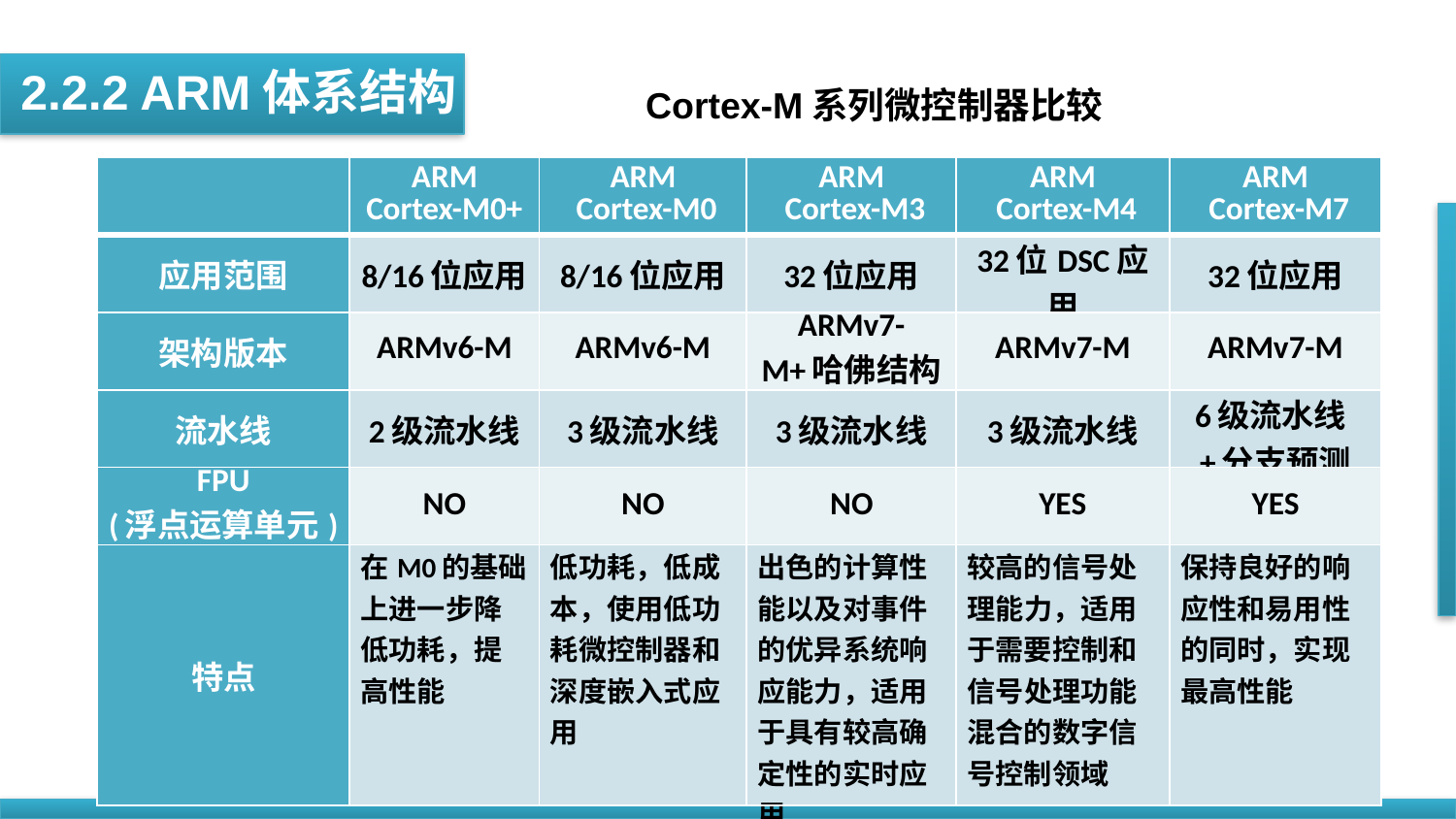

2.2.2 ARM体系结构
Cortex-M系列微控制器比较
|  | ARM Cortex-M0+ | ARM Cortex-M0 | ARM Cortex-M3 | ARM Cortex-M4 | ARM Cortex-M7 |
| --- | --- | --- | --- | --- | --- |
| 应用范围 | 8/16位应用 | 8/16位应用 | 32位应用 | 32位DSC应用 | 32位应用 |
| 架构版本 | ARMv6-M | ARMv6-M | ARMv7-M+哈佛结构 | ARMv7-M | ARMv7-M |
| 流水线 | 2级流水线 | 3级流水线 | 3级流水线 | 3级流水线 | 6级流水线+分支预测 |
| FPU (浮点运算单元) | NO | NO | NO | YES | YES |
| 特点 | 在M0的基础上进一步降低功耗，提高性能 | 低功耗，低成本，使用低功耗微控制器和深度嵌入式应用 | 出色的计算性能以及对事件的优异系统响应能力，适用于具有较高确定性的实时应用 | 较高的信号处理能力，适用于需要控制和信号处理功能混合的数字信号控制领域 | 保持良好的响应性和易用性的同时，实现最高性能 |